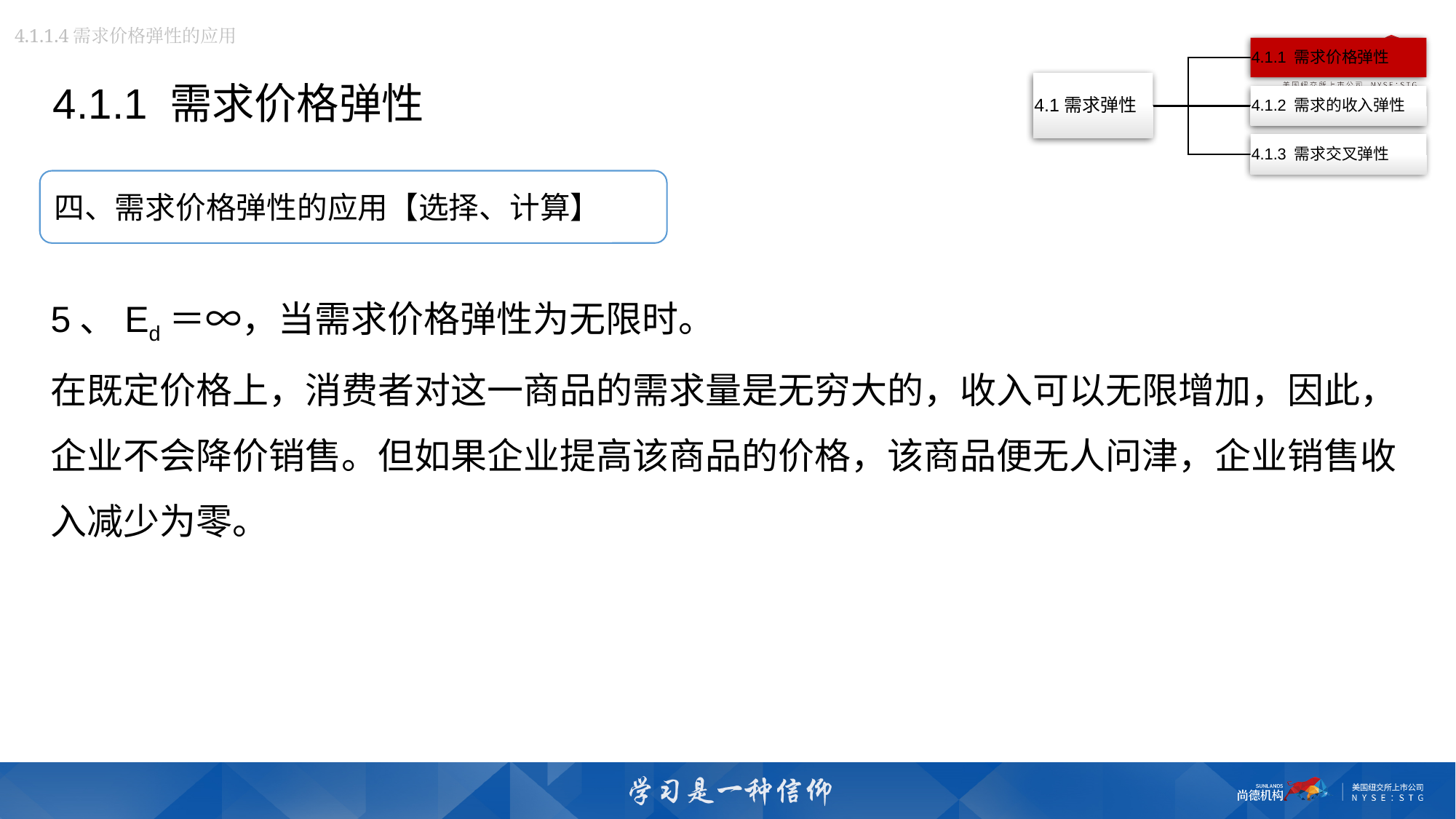

4.1需求弹性
4.1.1 需求价格弹性
4.1.2 需求的收入弹性
4.1.3 需求交叉弹性
4.1.1.4需求价格弹性的应用
4.1.1 需求价格弹性
四、需求价格弹性的应用【选择、计算】
5、Ed＝∞，当需求价格弹性为无限时。
在既定价格上，消费者对这一商品的需求量是无穷大的，收入可以无限增加，因此，企业不会降价销售。但如果企业提高该商品的价格，该商品便无人问津，企业销售收入减少为零。